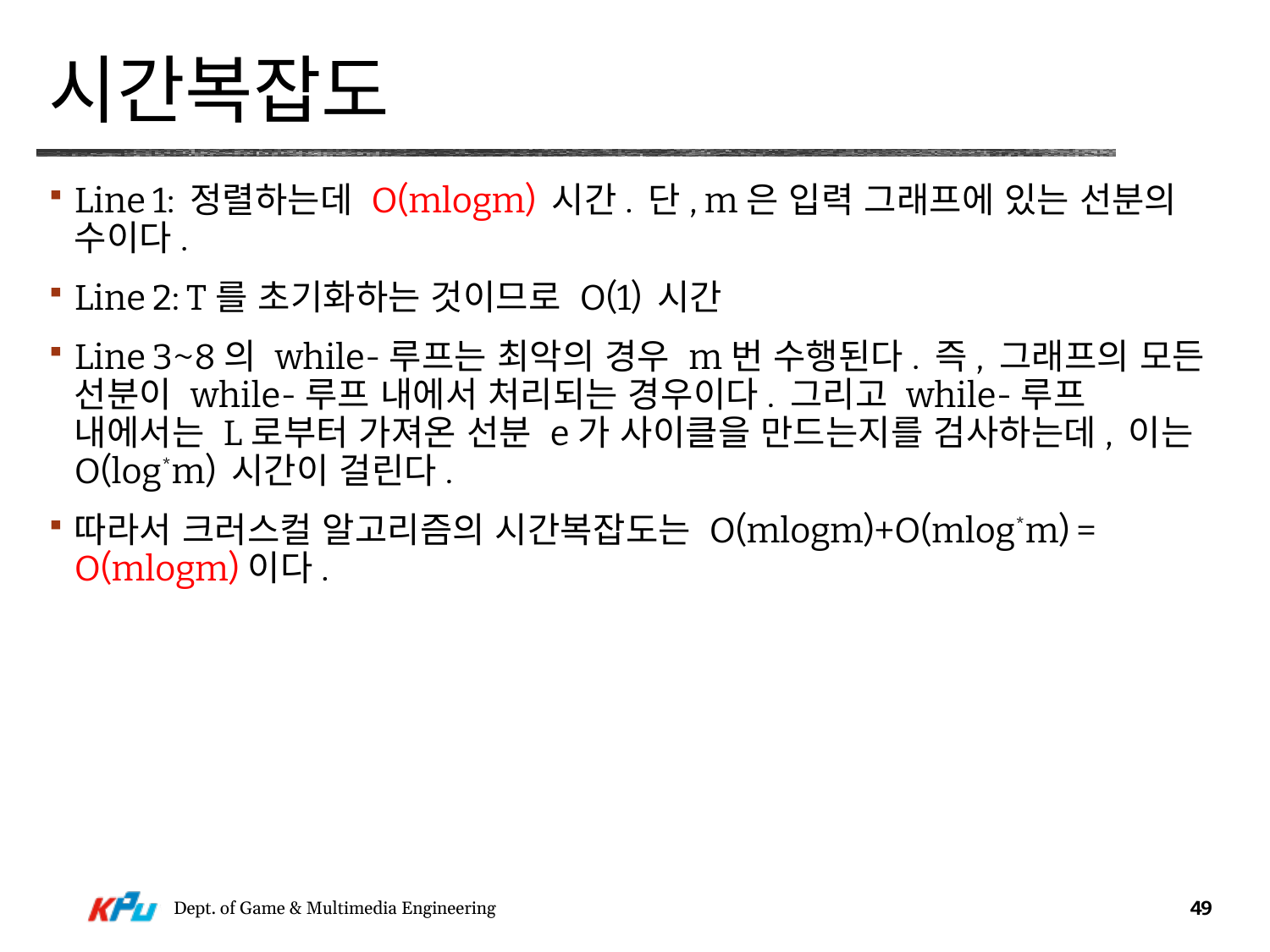

# 시간복잡도
Line 1: 정렬하는데 O(mlogm) 시간. 단, m은 입력 그래프에 있는 선분의 수이다.
Line 2: T를 초기화하는 것이므로 O(1) 시간
Line 3~8의 while-루프는 최악의 경우 m번 수행된다. 즉, 그래프의 모든 선분이 while-루프 내에서 처리되는 경우이다. 그리고 while-루프 내에서는 L로부터 가져온 선분 e가 사이클을 만드는지를 검사하는데, 이는 O(log*m) 시간이 걸린다.
따라서 크러스컬 알고리즘의 시간복잡도는 O(mlogm)+O(mlog*m) = O(mlogm)이다.
Dept. of Game & Multimedia Engineering
49